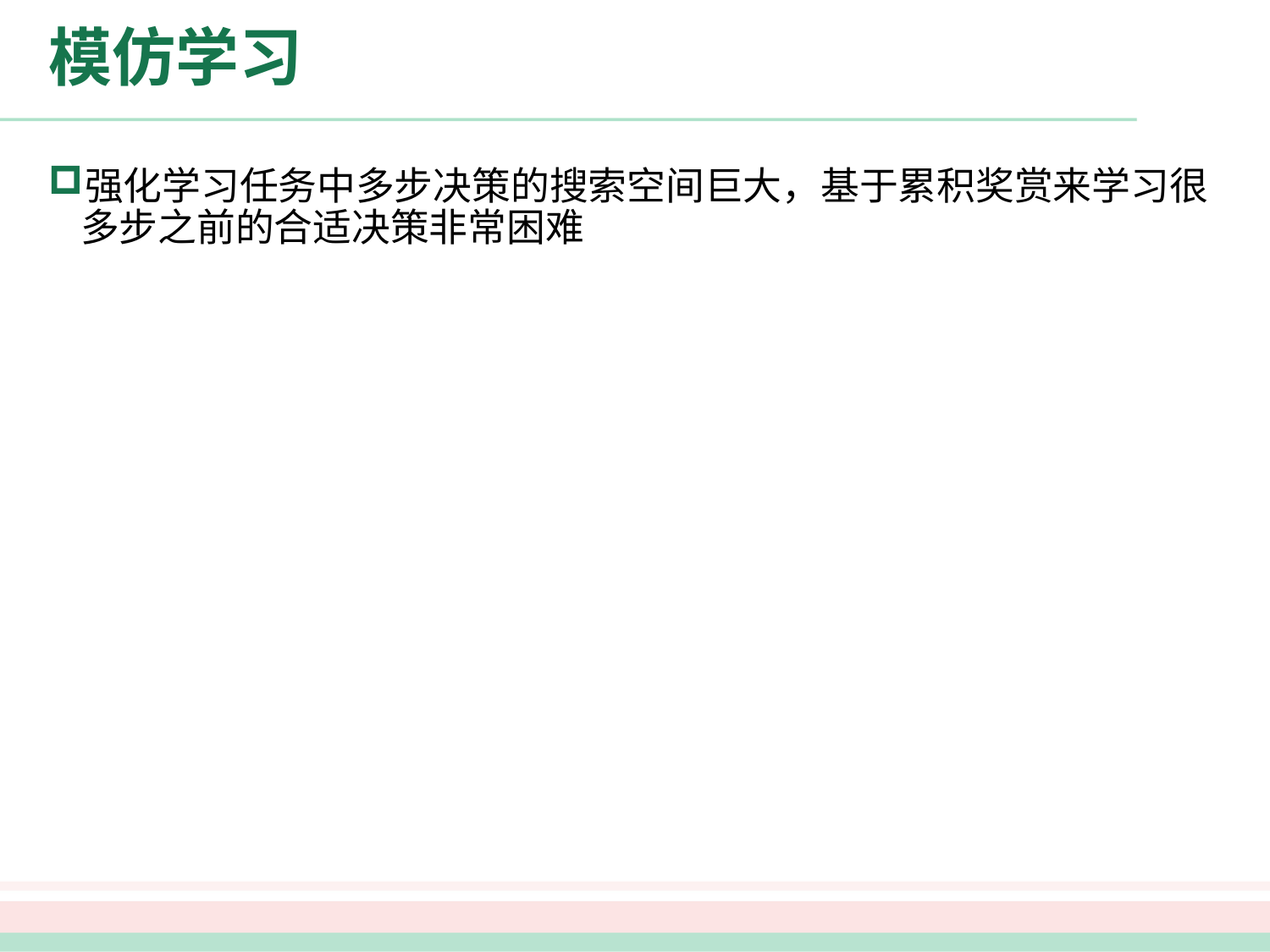

# 模仿学习
强化学习任务中多步决策的搜索空间巨大，基于累积奖赏来学习很多步之前的合适决策非常困难